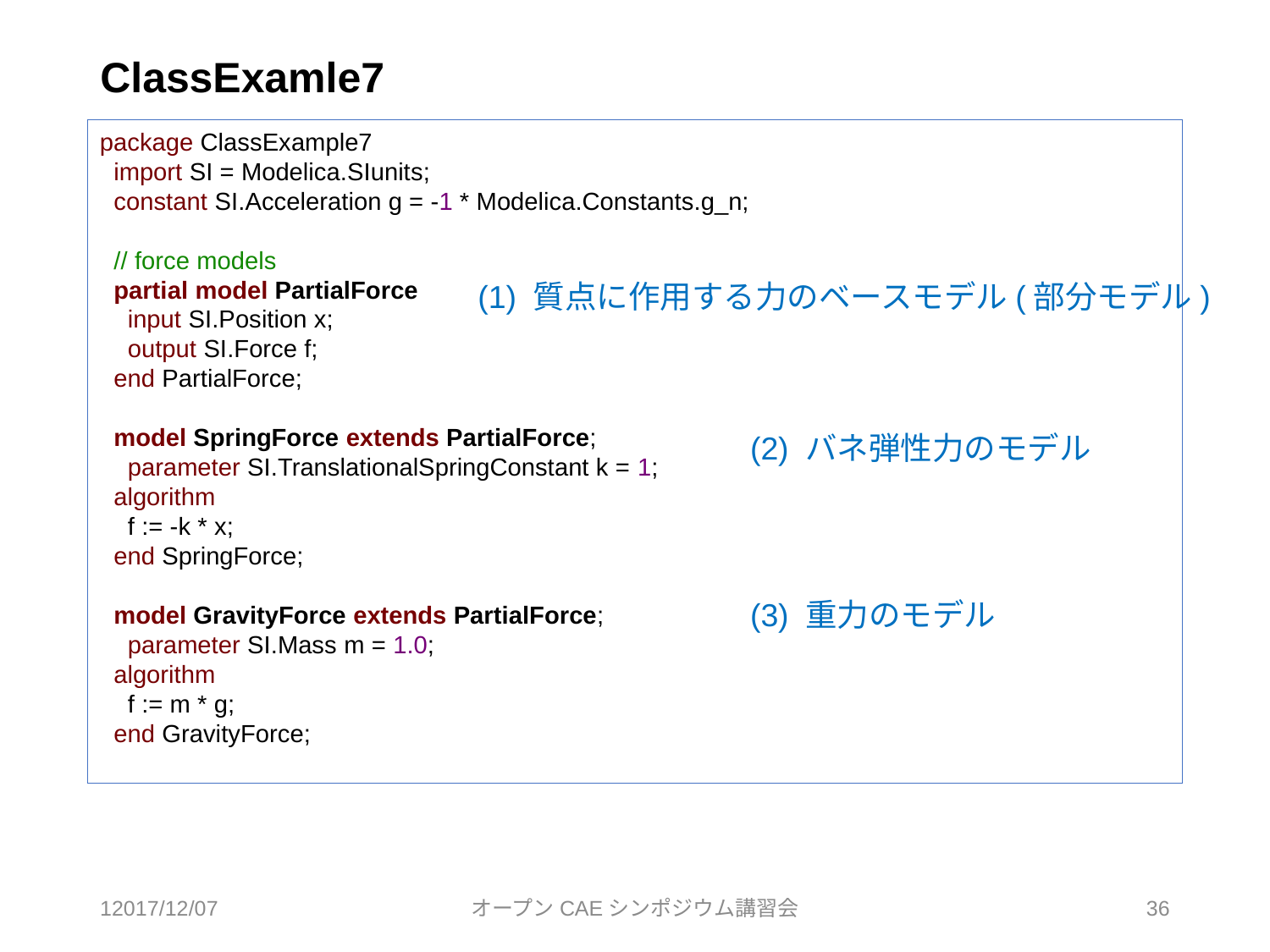

# ClassExamle7
package ClassExample7
  import SI = Modelica.SIunits;
  constant SI.Acceleration g = -1 * Modelica.Constants.g_n;

  // force models
  partial model PartialForce
    input SI.Position x;
    output SI.Force f;
  end PartialForce;

  model SpringForce extends PartialForce;
    parameter SI.TranslationalSpringConstant k = 1;
  algorithm
    f := -k * x;
  end SpringForce;

  model GravityForce extends PartialForce;
    parameter SI.Mass m = 1.0;
  algorithm
    f := m * g;
  end GravityForce;

(1) 質点に作用する力のベースモデル(部分モデル)
(2) バネ弾性力のモデル
(3) 重力のモデル
12017/12/07
オープンCAEシンポジウム講習会
36